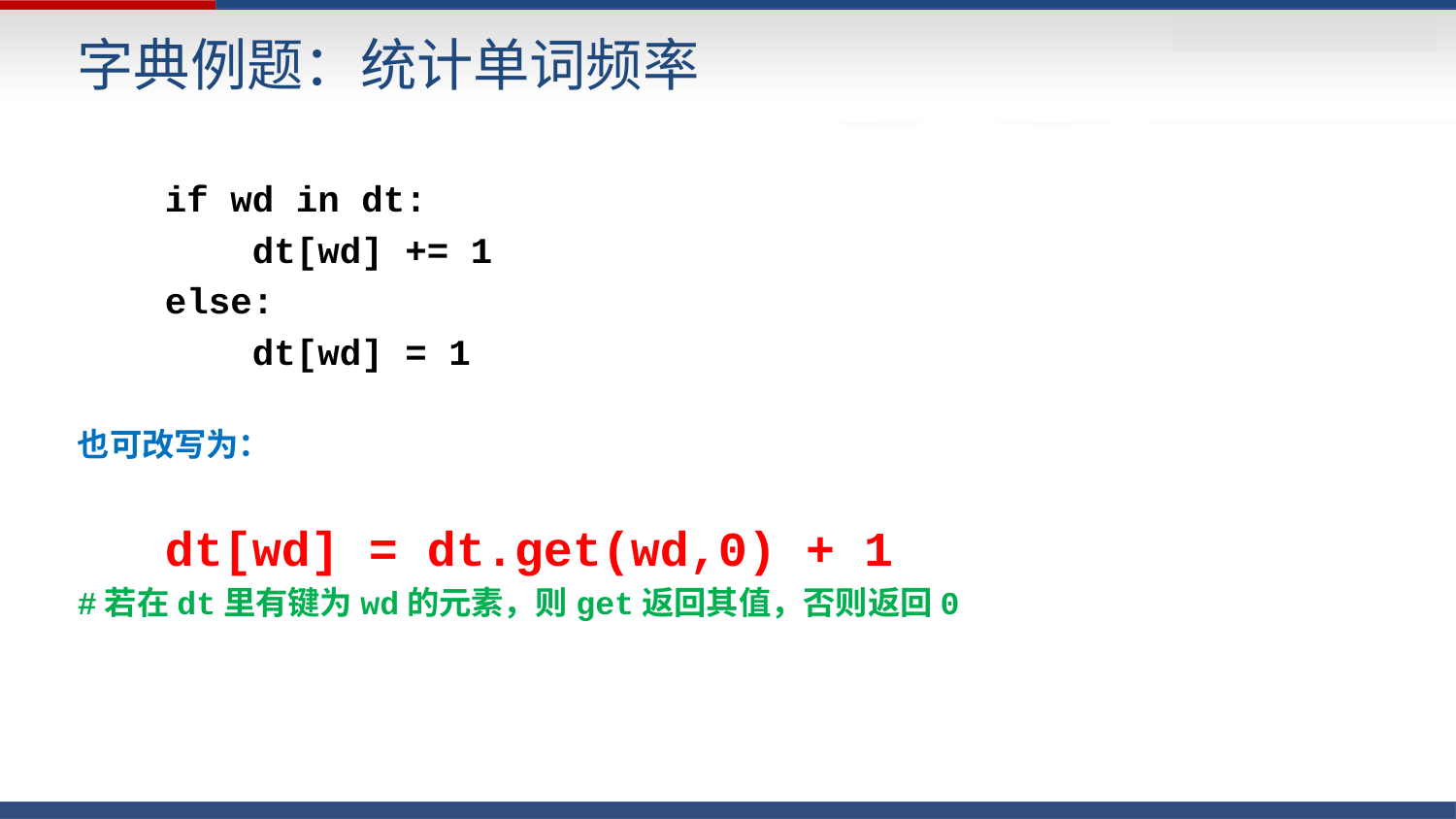

# 字典例题：统计单词频率

    if wd in dt:
        dt[wd] += 1
    else:
        dt[wd] = 1

也可改写为：

    dt[wd] = dt.get(wd,0) + 1
#若在dt里有键为wd的元素，则get返回其值，否则返回0

17